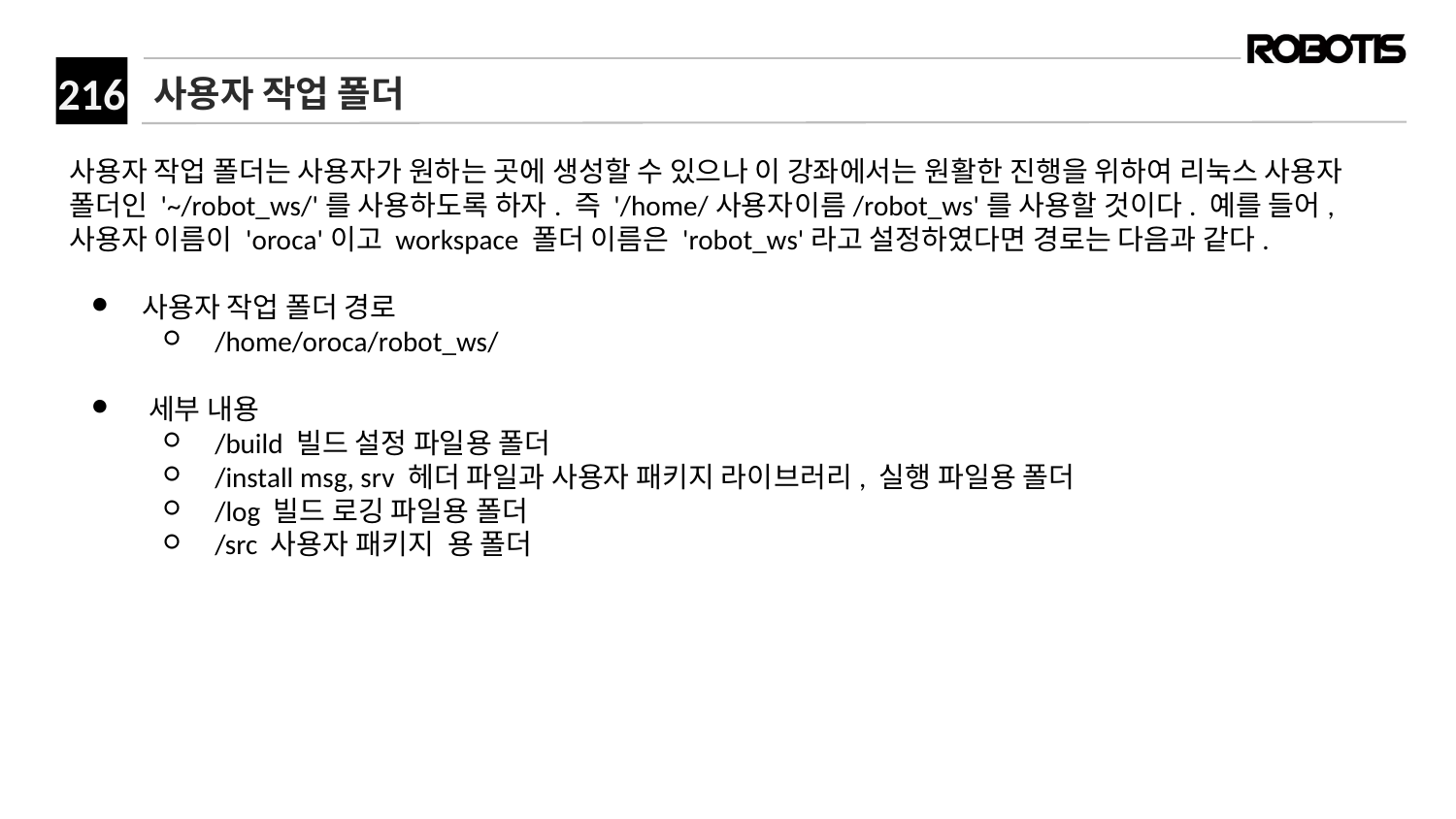

# 사용자 작업 폴더
사용자 작업 폴더는 사용자가 원하는 곳에 생성할 수 있으나 이 강좌에서는 원활한 진행을 위하여 리눅스 사용자 폴더인 '~/robot_ws/'를 사용하도록 하자. 즉 '/home/사용자이름/robot_ws'를 사용할 것이다. 예를 들어, 사용자 이름이 'oroca'이고 workspace 폴더 이름은 'robot_ws'라고 설정하였다면 경로는 다음과 같다.

사용자 작업 폴더 경로
/home/oroca/robot_ws/
​세부 내용
/build 빌드 설정 파일용 폴더
/install msg, srv 헤더 파일과 사용자 패키지 라이브러리, 실행 파일용 폴더
/log 빌드 로깅 파일용 폴더
/src 사용자 패키지﻿용 폴더